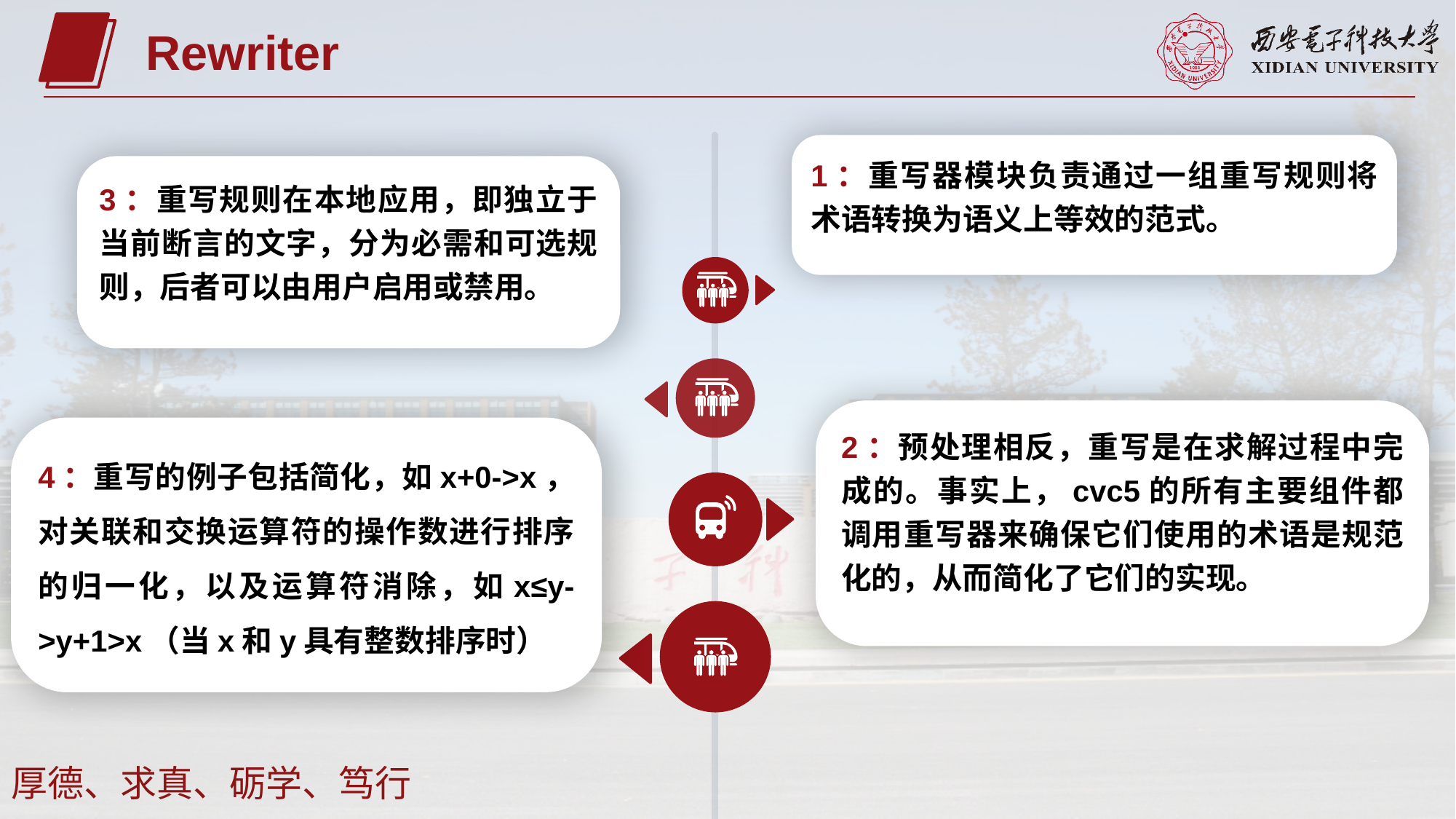

Rewriter

1：重写器模块负责通过一组重写规则将术语转换为语义上等效的范式。
3：重写规则在本地应用，即独立于当前断言的文字，分为必需和可选规则，后者可以由用户启用或禁用。

2：预处理相反，重写是在求解过程中完成的。事实上，cvc5的所有主要组件都调用重写器来确保它们使用的术语是规范化的，从而简化了它们的实现。
4：重写的例子包括简化，如x+0->x，对关联和交换运算符的操作数进行排序的归一化，以及运算符消除，如x≤y->y+1>x（当x和y具有整数排序时）